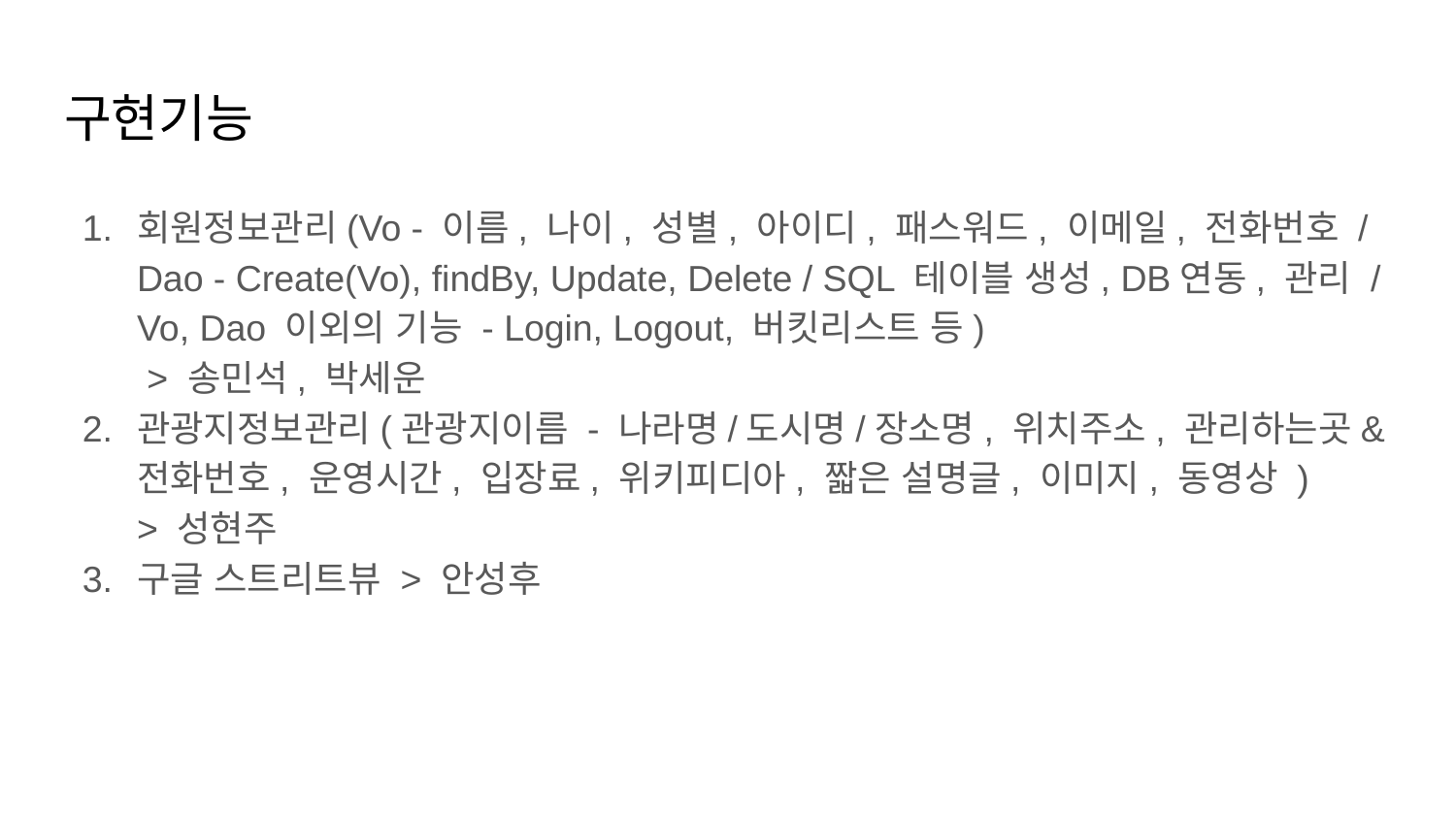

# 구현기능
회원정보관리(Vo - 이름, 나이, 성별, 아이디, 패스워드, 이메일, 전화번호 /
Dao - Create(Vo), findBy, Update, Delete / SQL 테이블 생성, DB연동, 관리 /
Vo, Dao 이외의 기능 - Login, Logout, 버킷리스트 등)
 > 송민석, 박세운
관광지정보관리(관광지이름 - 나라명/도시명/장소명, 위치주소, 관리하는곳&전화번호, 운영시간, 입장료, 위키피디아, 짧은 설명글, 이미지, 동영상 )
> 성현주
구글 스트리트뷰 > 안성후